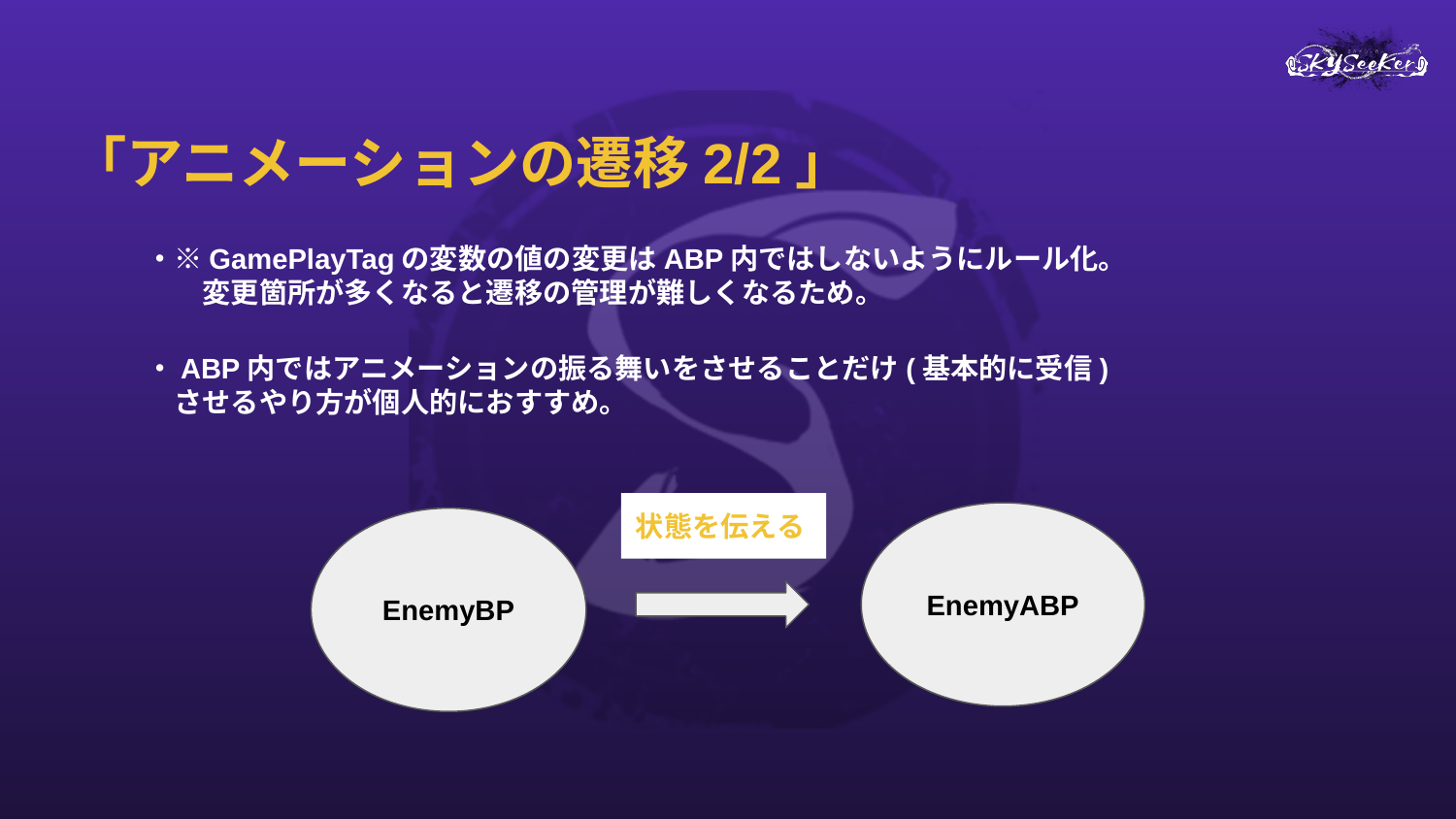

# 「アニメーションの遷移2/2」
・※GamePlayTagの変数の値の変更はABP内ではしないようにルール化。
　　変更箇所が多くなると遷移の管理が難しくなるため。
・ABP内ではアニメーションの振る舞いをさせることだけ(基本的に受信)
　させるやり方が個人的におすすめ。
状態を伝える
EnemyABP
EnemyBP